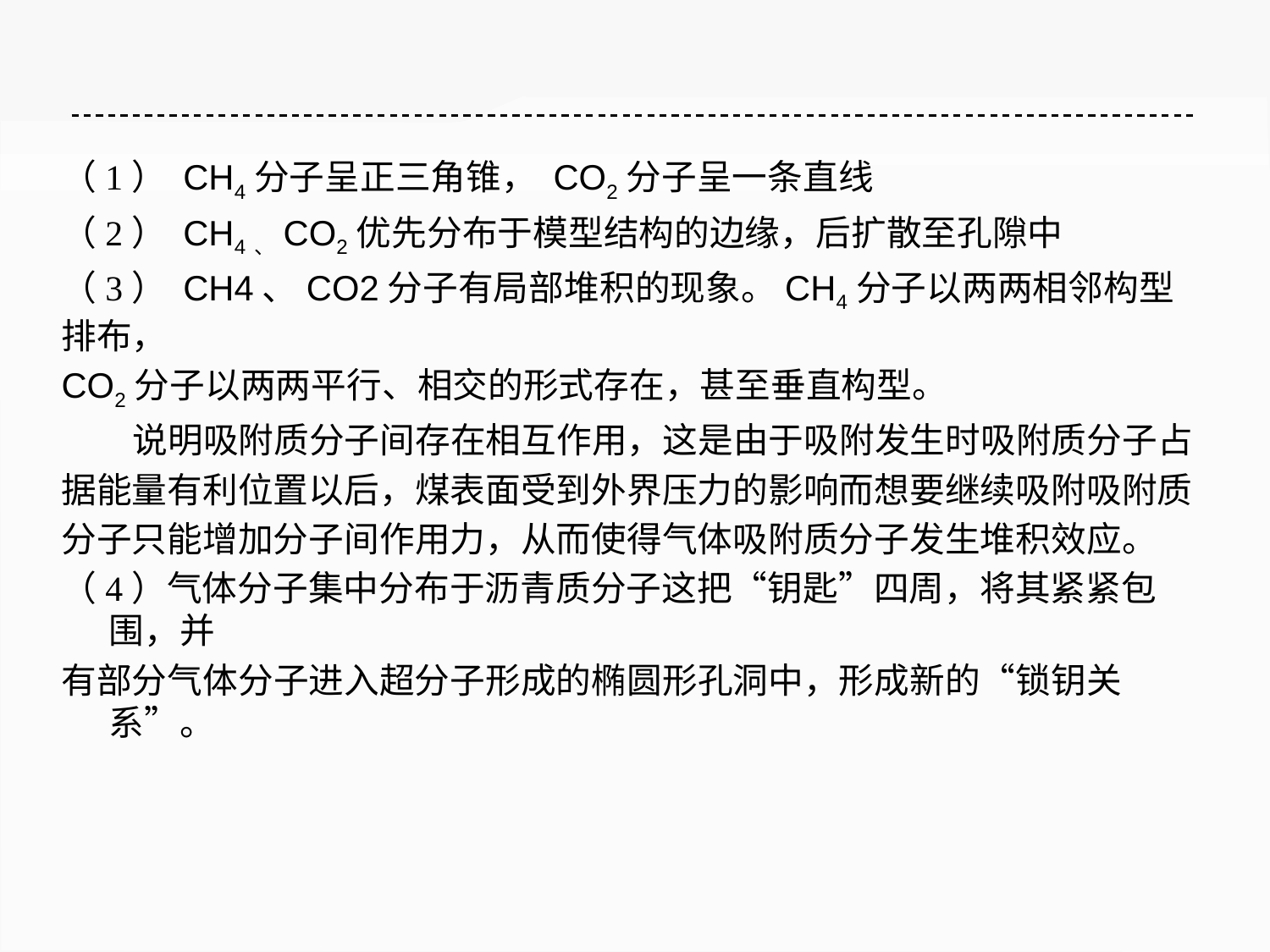

（1） CH4分子呈正三角锥， CO2分子呈一条直线
（2） CH4、CO2优先分布于模型结构的边缘，后扩散至孔隙中
（3） CH4、CO2分子有局部堆积的现象。CH4分子以两两相邻构型排布，
CO2分子以两两平行、相交的形式存在，甚至垂直构型。
        说明吸附质分子间存在相互作用，这是由于吸附发生时吸附质分子占
据能量有利位置以后，煤表面受到外界压力的影响而想要继续吸附吸附质
分子只能增加分子间作用力，从而使得气体吸附质分子发生堆积效应。
（4）气体分子集中分布于沥青质分子这把“钥匙”四周，将其紧紧包围，并
有部分气体分子进入超分子形成的椭圆形孔洞中，形成新的“锁钥关系”。